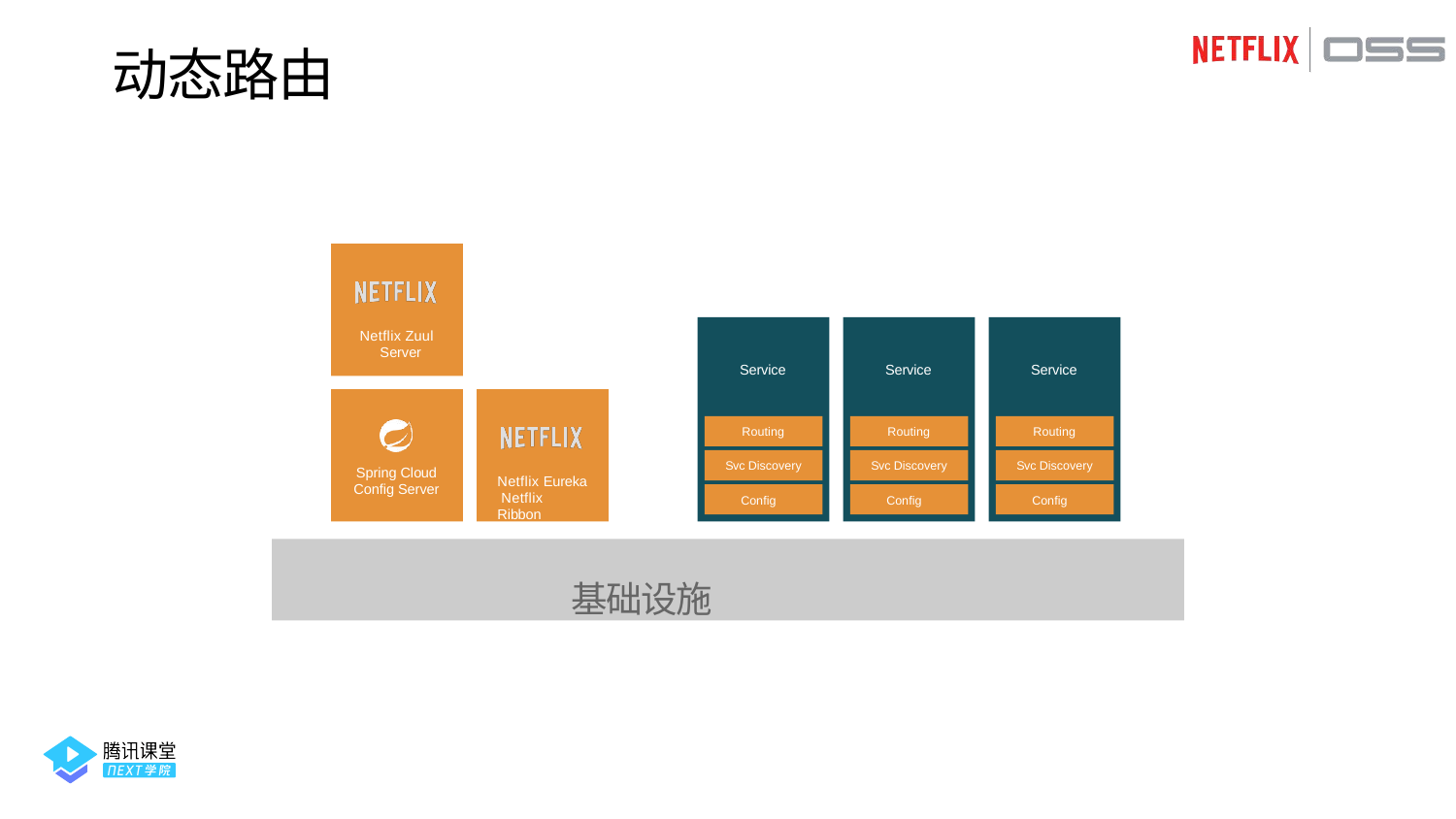

动态路由

Netflix Zuul  Server
Service

Routing  Svc Discovery

Config
Service

Routing  Svc Discovery

Config
Service

Routing  Svc Discovery

Config

Spring Cloud  Config Server
Netflix Eureka  Netflix Ribbon

基础设施